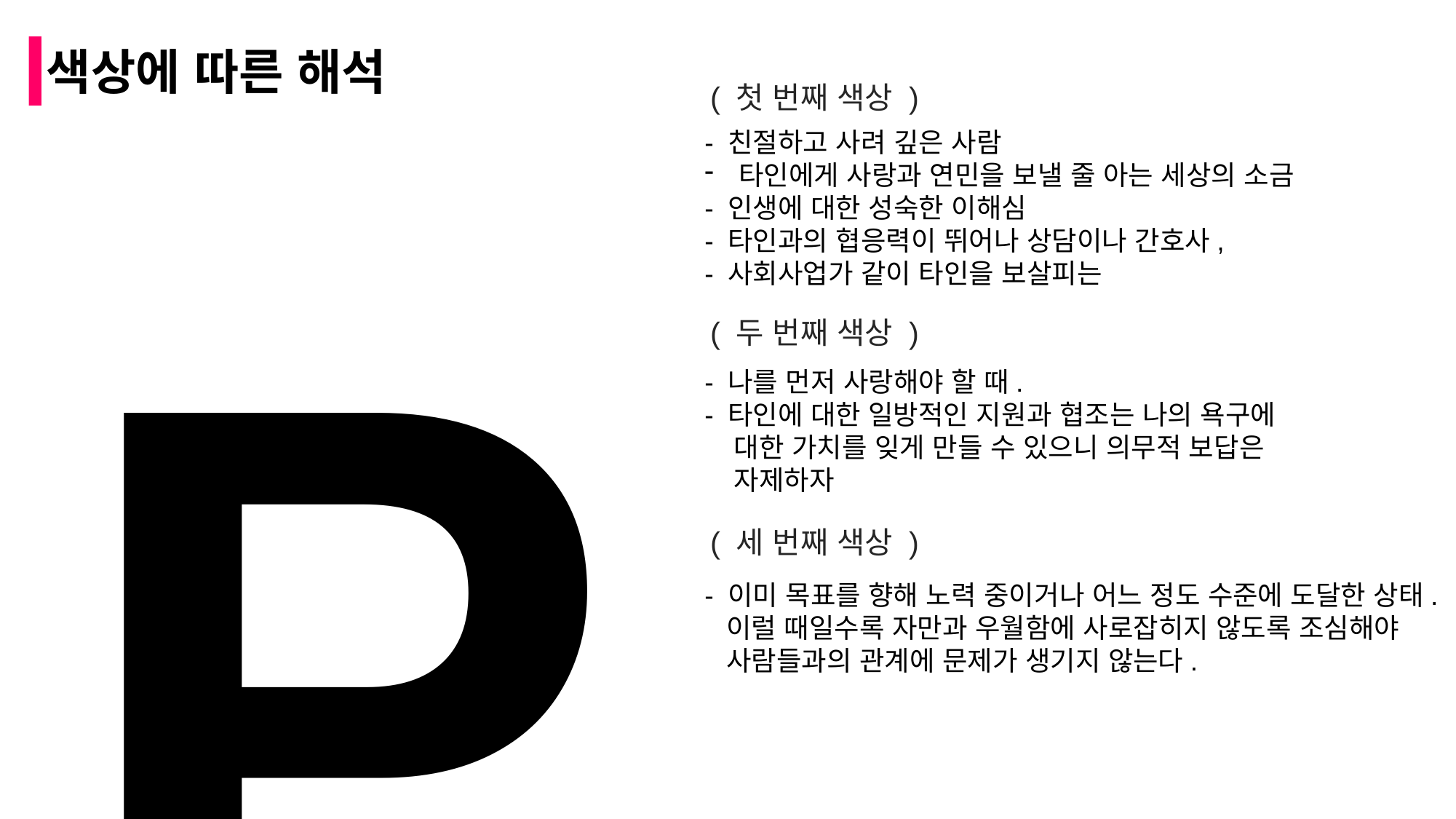

색상에 따른 해석

( 첫 번째 색상 )

- 친절하고 사려 깊은 사람
타인에게 사랑과 연민을 보낼 줄 아는 세상의 소금
- 인생에 대한 성숙한 이해심
- 타인과의 협응력이 뛰어나 상담이나 간호사,
- 사회사업가 같이 타인을 보살피는

P
( 두 번째 색상 )

- 나를 먼저 사랑해야 할 때.
- 타인에 대한 일방적인 지원과 협조는 나의 욕구에
   대한 가치를 잊게 만들 수 있으니 의무적 보답은
   자제하자
( 세 번째 색상 )

- 이미 목표를 향해 노력 중이거나 어느 정도 수준에 도달한 상태.
  이럴 때일수록 자만과 우월함에 사로잡히지 않도록 조심해야
  사람들과의 관계에 문제가 생기지 않는다.